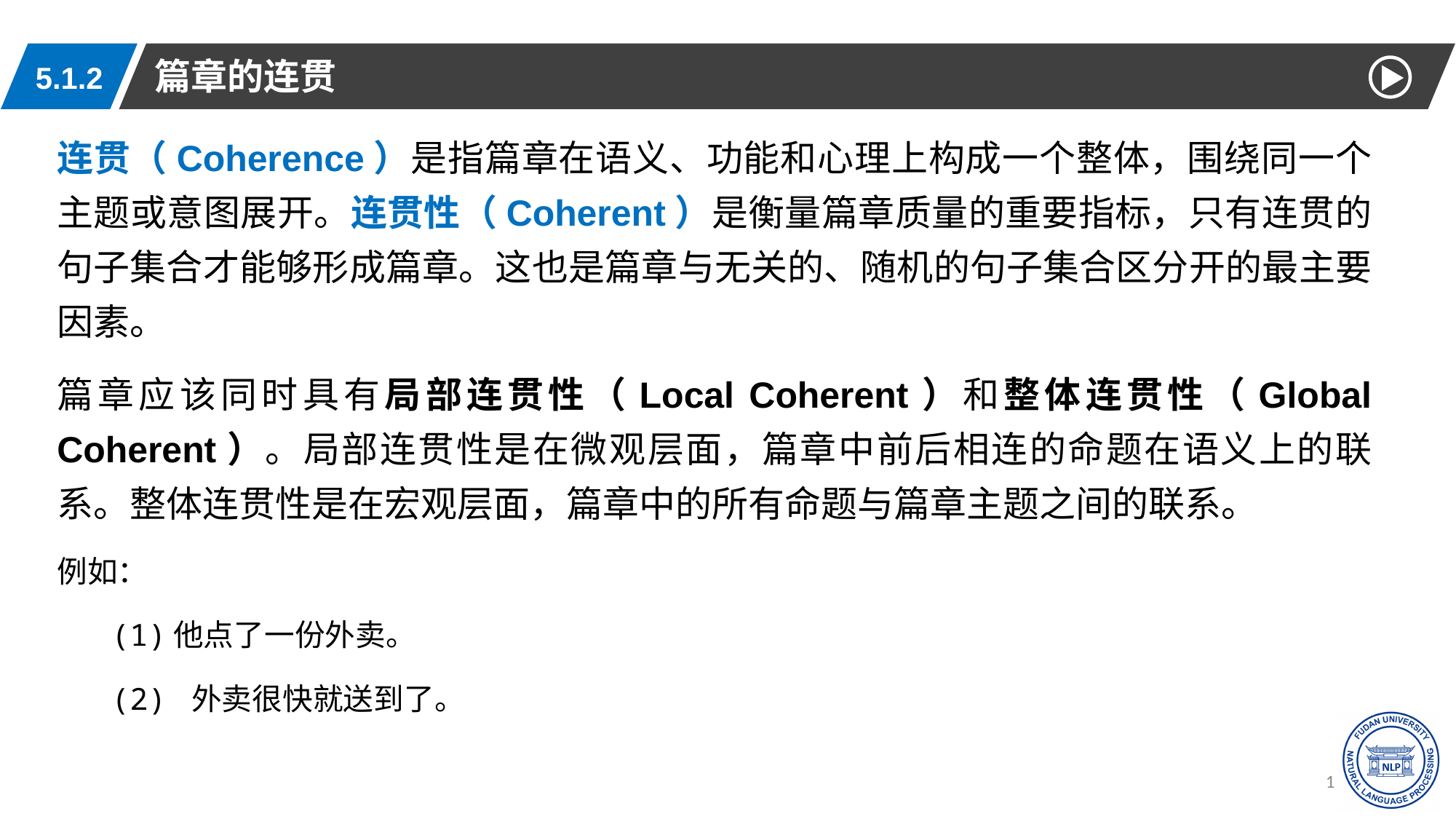

篇章的连贯
5.1.2

连贯（Coherence）是指篇章在语义、功能和心理上构成一个整体，围绕同一个主题或意图展开。连贯性（Coherent）是衡量篇章质量的重要指标，只有连贯的句子集合才能够形成篇章。这也是篇章与无关的、随机的句子集合区分开的最主要因素。
篇章应该同时具有局部连贯性（Local Coherent）和整体连贯性（Global Coherent）。局部连贯性是在微观层面，篇章中前后相连的命题在语义上的联系。整体连贯性是在宏观层面，篇章中的所有命题与篇章主题之间的联系。
例如：
(1)他点了一份外卖。
(2) 外卖很快就送到了。

13